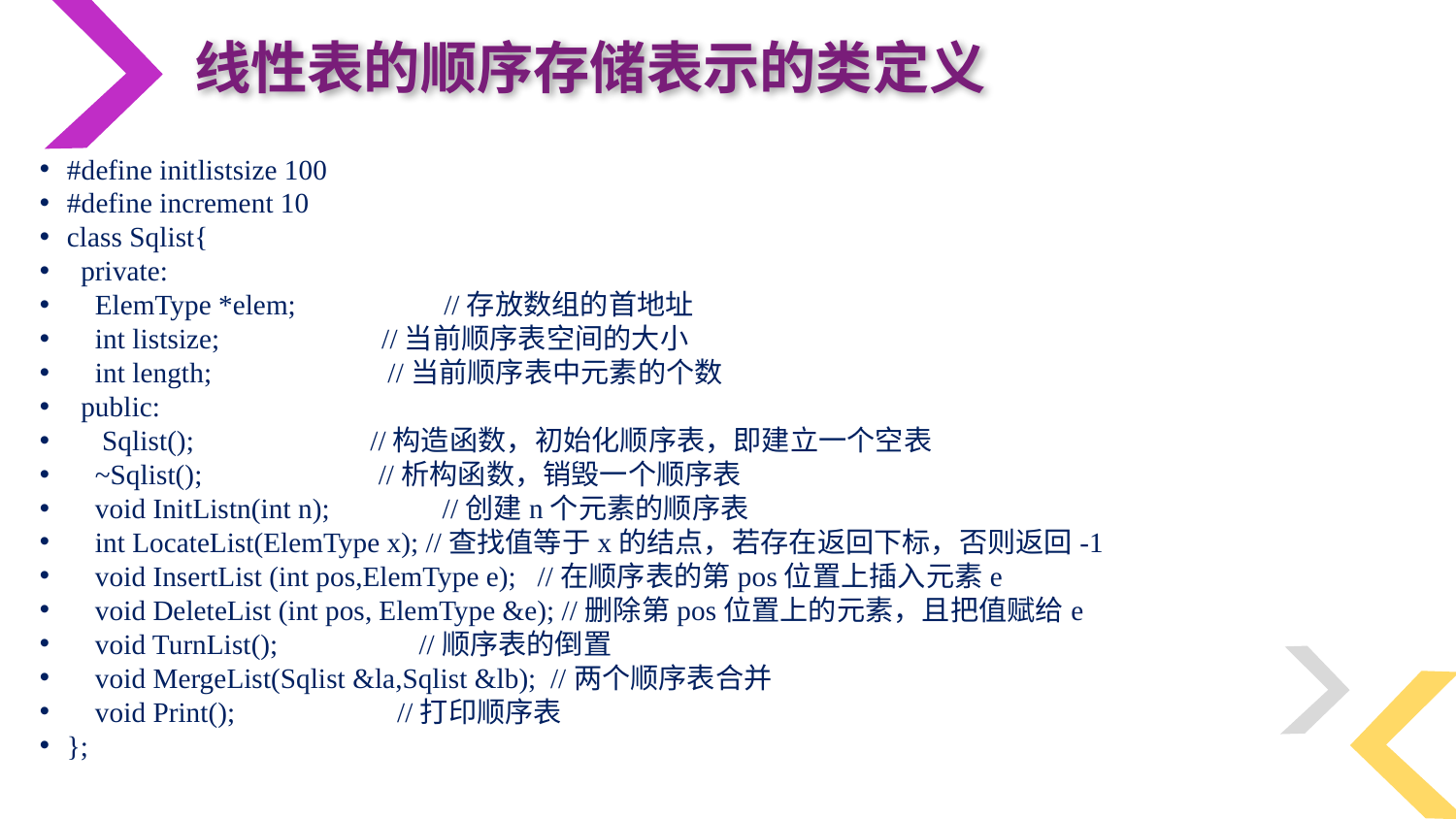

线性表的顺序存储表示的类定义
#define initlistsize 100
#define increment 10
class Sqlist{
  private:
    ElemType *elem;                     //存放数组的首地址
    int listsize;                       //当前顺序表空间的大小
    int length;                         //当前顺序表中元素的个数
  public:
     Sqlist();                         //构造函数，初始化顺序表，即建立一个空表
    ~Sqlist();                         //析构函数，销毁一个顺序表
    void InitListn(int n);                //创建n个元素的顺序表
    int LocateList(ElemType x); //查找值等于x的结点，若存在返回下标，否则返回-1
    void InsertList (int pos,ElemType e);   //在顺序表的第pos位置上插入元素e
    void DeleteList (int pos, ElemType &e); //删除第pos位置上的元素，且把值赋给e
    void TurnList();                    //顺序表的倒置
    void MergeList(Sqlist &la,Sqlist &lb);  //两个顺序表合并
    void Print();                       //打印顺序表
};